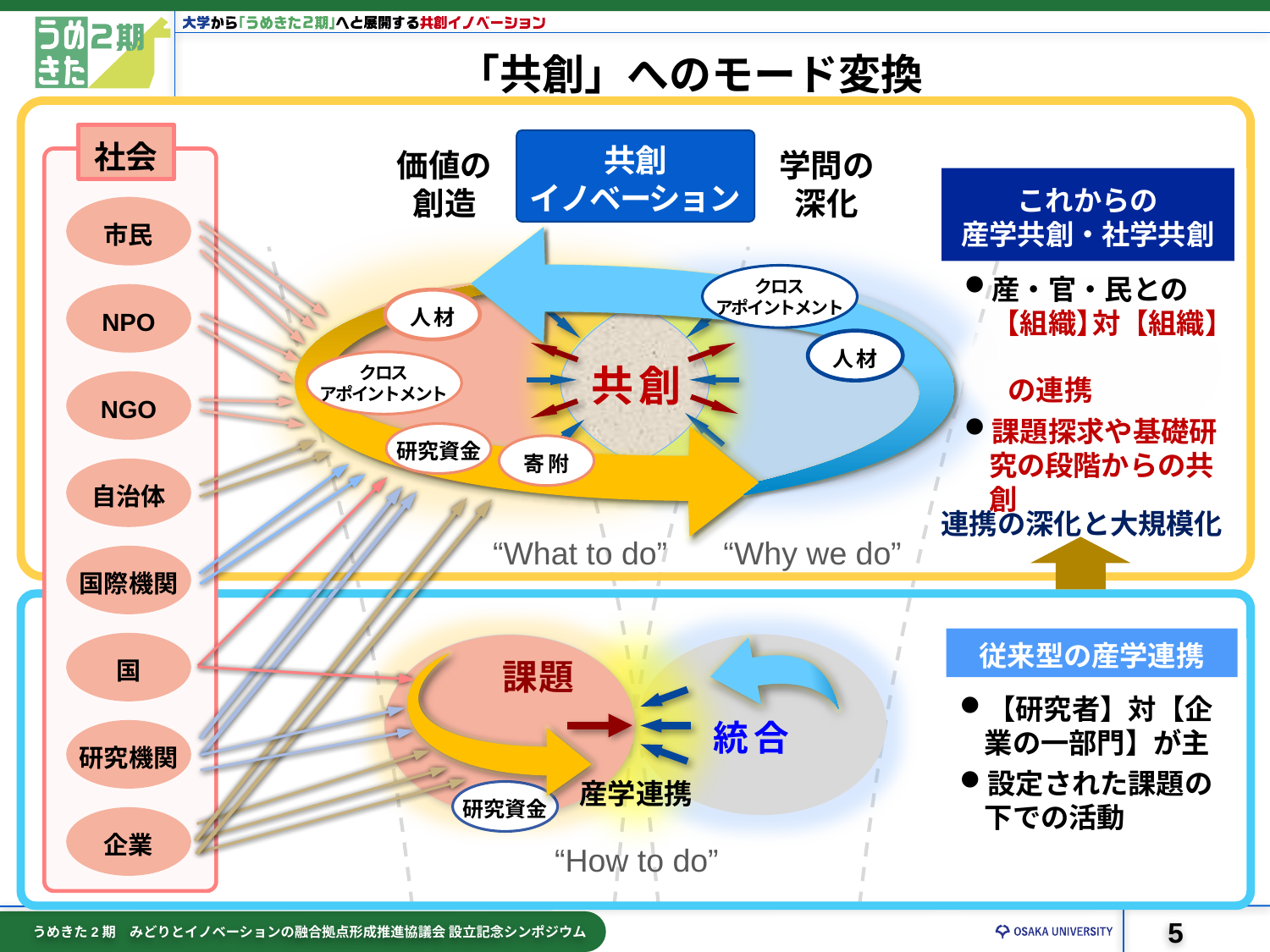

# 「共創」へのモード変換

社会
価値の
創造
学問の
深化
共創
イノベーション

これからの
産学共創・社学共創
市民

産・官・民との
　【組織】対【組織】
　　の連携
課題探求や基礎研究の段階からの共創
クロス
アポイントメント

NPO
人材

人材
共創
クロス
アポイントメント
NGO
研究資金
寄附
自治体
連携の深化と大規模化
“What to do”
“Why we do”

国際機関

従来型の産学連携
課題
国

【研究者】対【企業の一部門】が主
設定された課題の
下での活動
統合
研究機関
産学連携
研究資金
企業
“How to do”